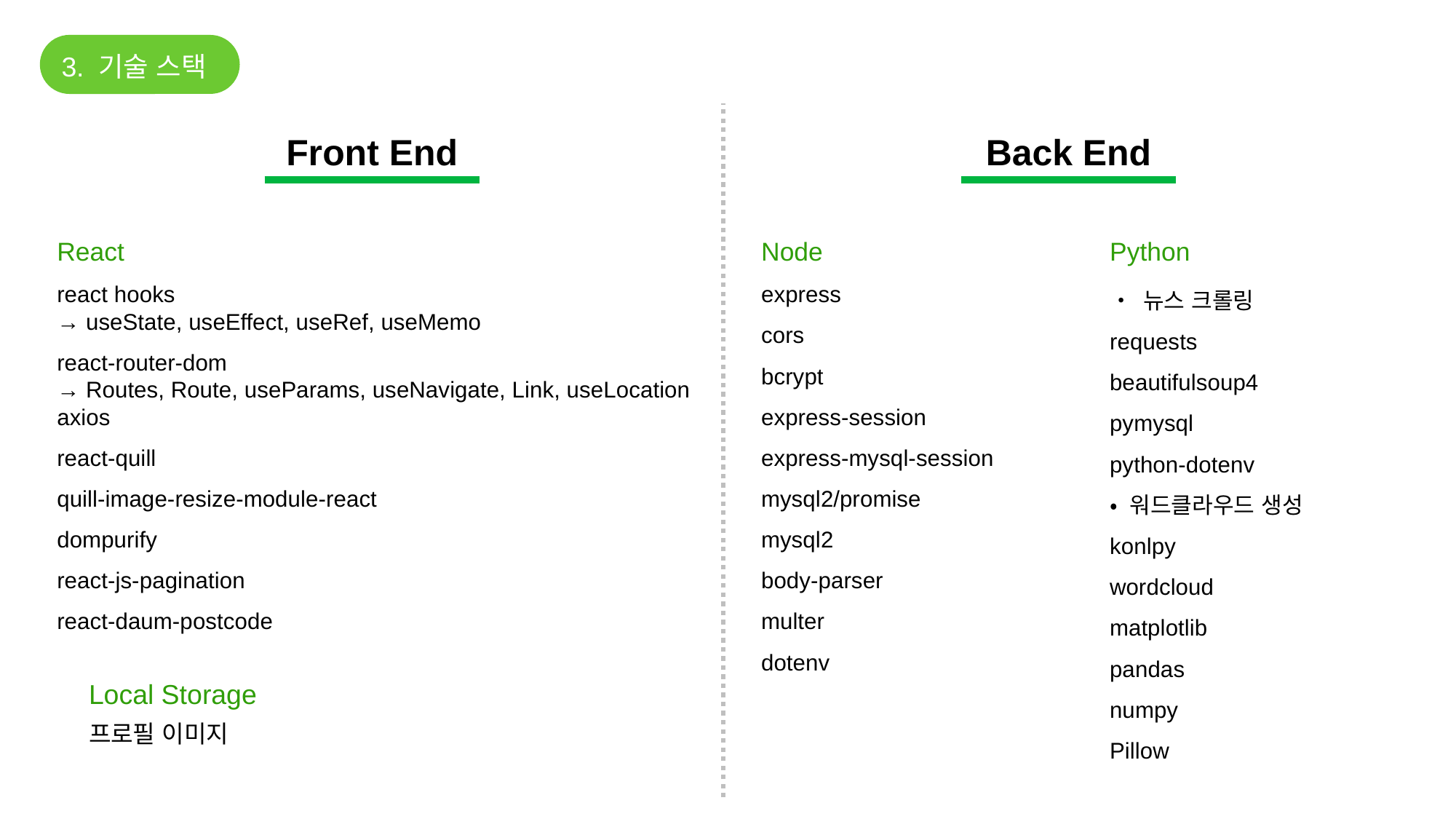

3. 기술 스택
Front End
Back End
Back End
React
react hooks
→ useState, useEffect, useRef, useMemo
react-router-dom
→ Routes, Route, useParams, useNavigate, Link, useLocation
axios
react-quill
quill-image-resize-module-react
dompurify
react-js-pagination
react-daum-postcode

Node
express
cors
bcrypt
express-session
express-mysql-session
mysql2/promise
mysql2
body-parser
multer
dotenv

Python

• 뉴스 크롤링
requests
beautifulsoup4
pymysql
python-dotenv
• 워드클라우드 생성
konlpy
wordcloud
matplotlib
pandas
numpy
Pillow

Local Storage
프로필 이미지